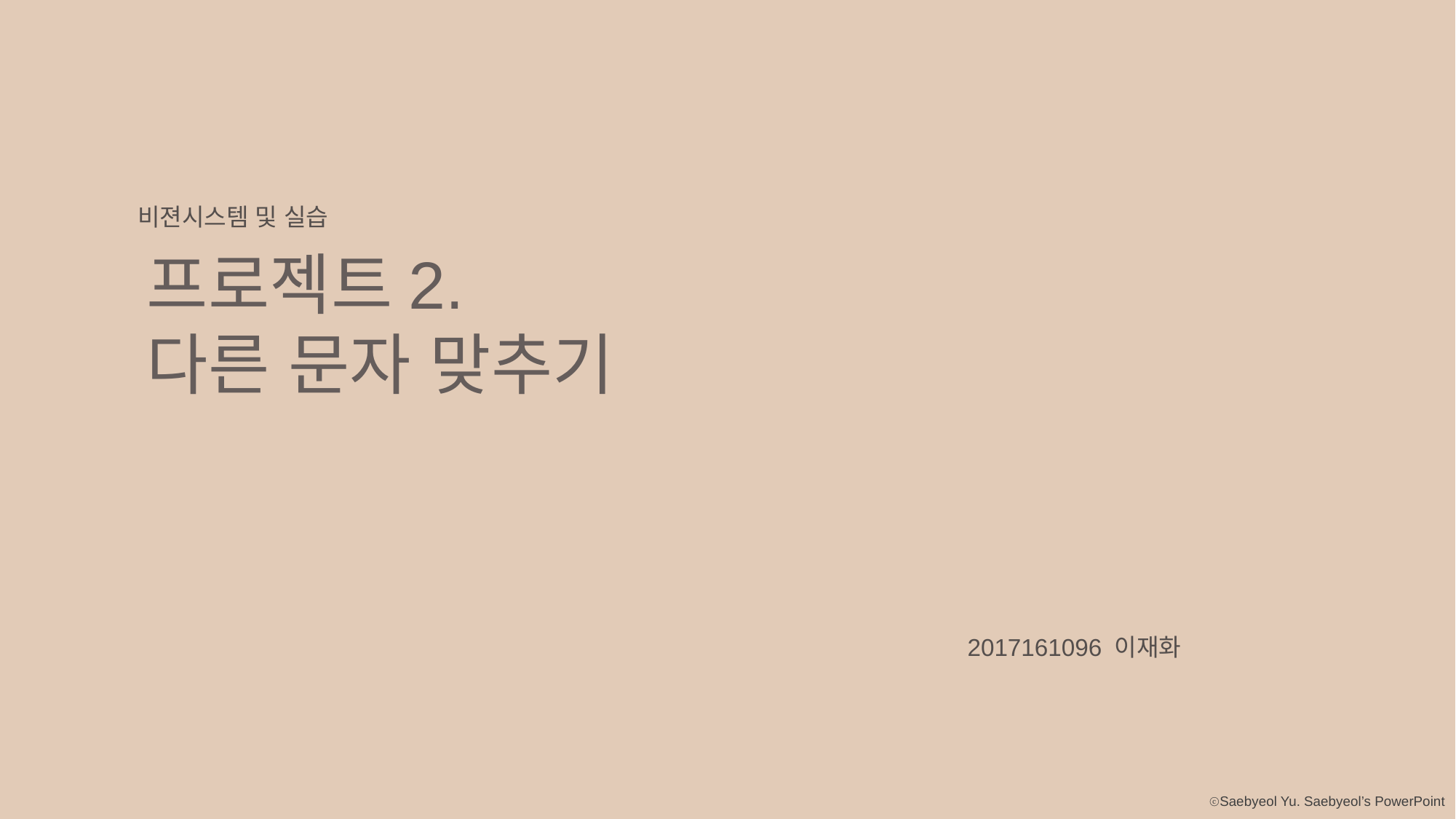

비젼시스템 및 실습
프로젝트2.
다른 문자 맞추기
2017161096 이재화